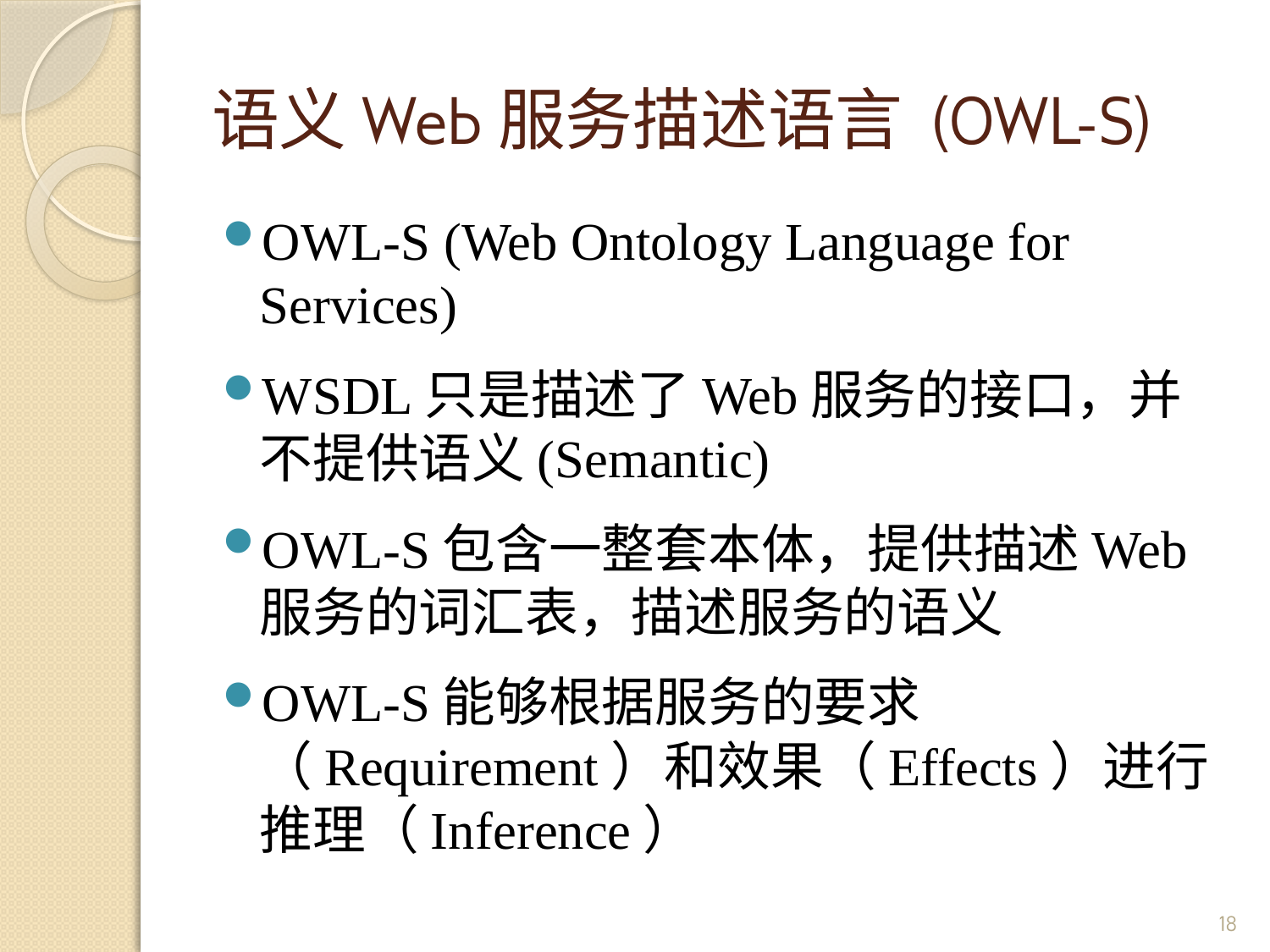

# 语义Web服务描述语言 (OWL-S)
OWL-S (Web Ontology Language for Services)
WSDL只是描述了Web服务的接口，并不提供语义(Semantic)
OWL-S包含一整套本体，提供描述Web服务的词汇表，描述服务的语义
OWL-S能够根据服务的要求（Requirement）和效果（Effects）进行推理（Inference）

18